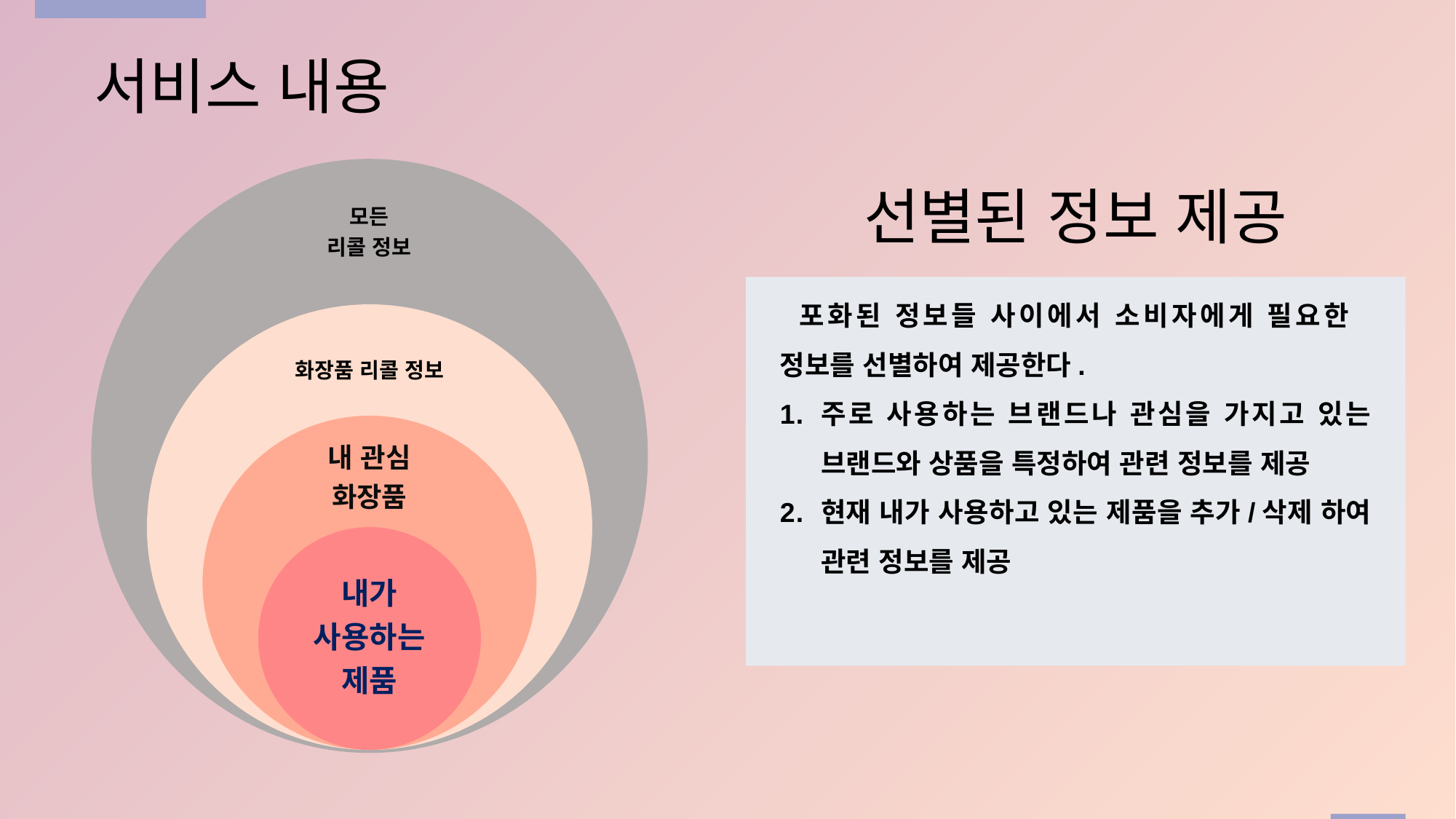

서비스 내용
모든
리콜 정보
화장품 리콜 정보
내 관심
화장품
내가
사용하는
제품
선별된 정보 제공

 포화된 정보들 사이에서 소비자에게 필요한   정보를 선별하여 제공한다.
주로 사용하는 브랜드나 관심을 가지고 있는 브랜드와 상품을 특정하여 관련 정보를 제공
현재 내가 사용하고 있는 제품을 추가/삭제 하여 관련 정보를 제공